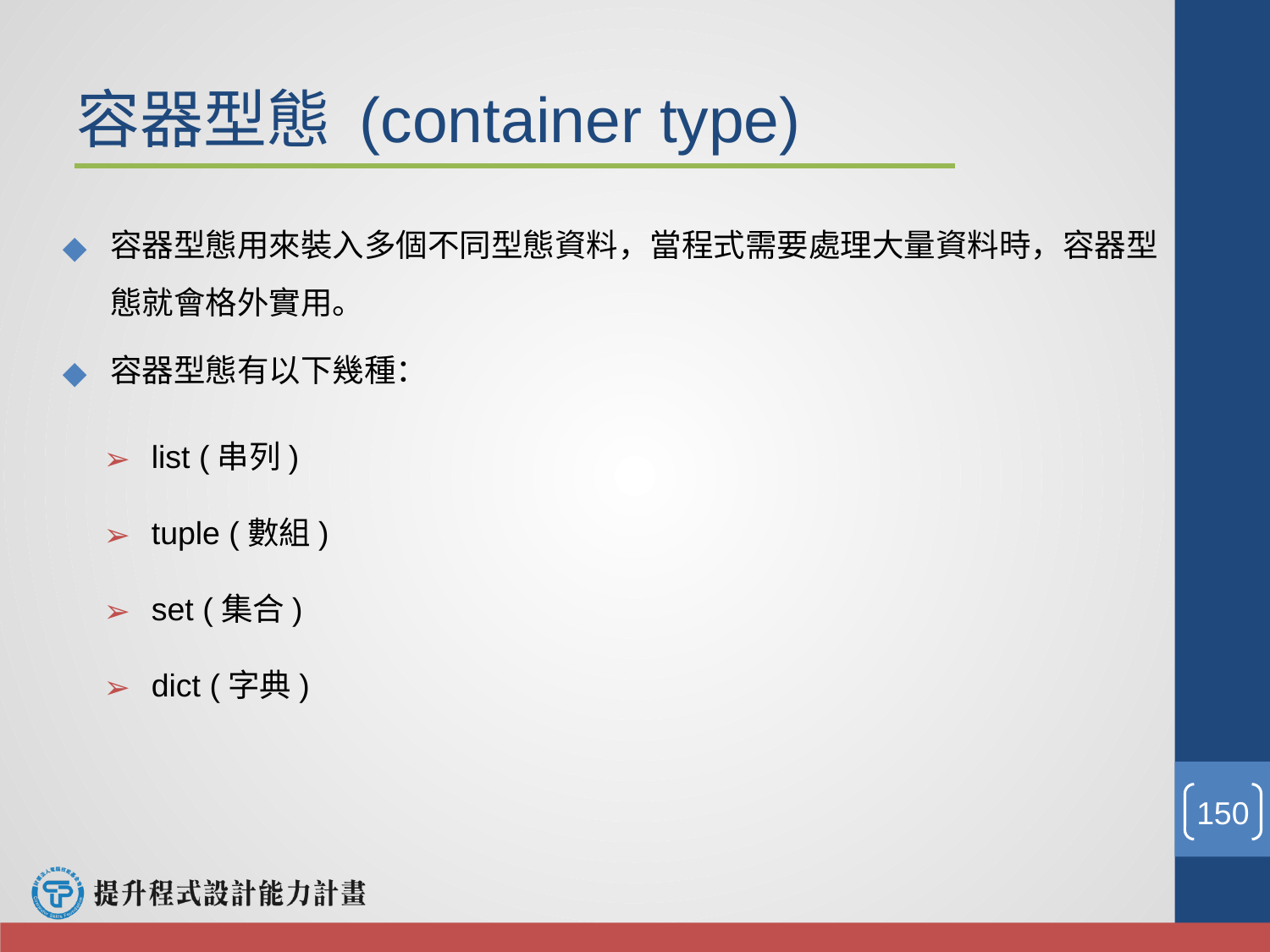

# 容器型態 (container type)
容器型態用來裝入多個不同型態資料，當程式需要處理大量資料時，容器型態就會格外實用。
容器型態有以下幾種：
list (串列)
tuple (數組)
set (集合)
dict (字典)

150